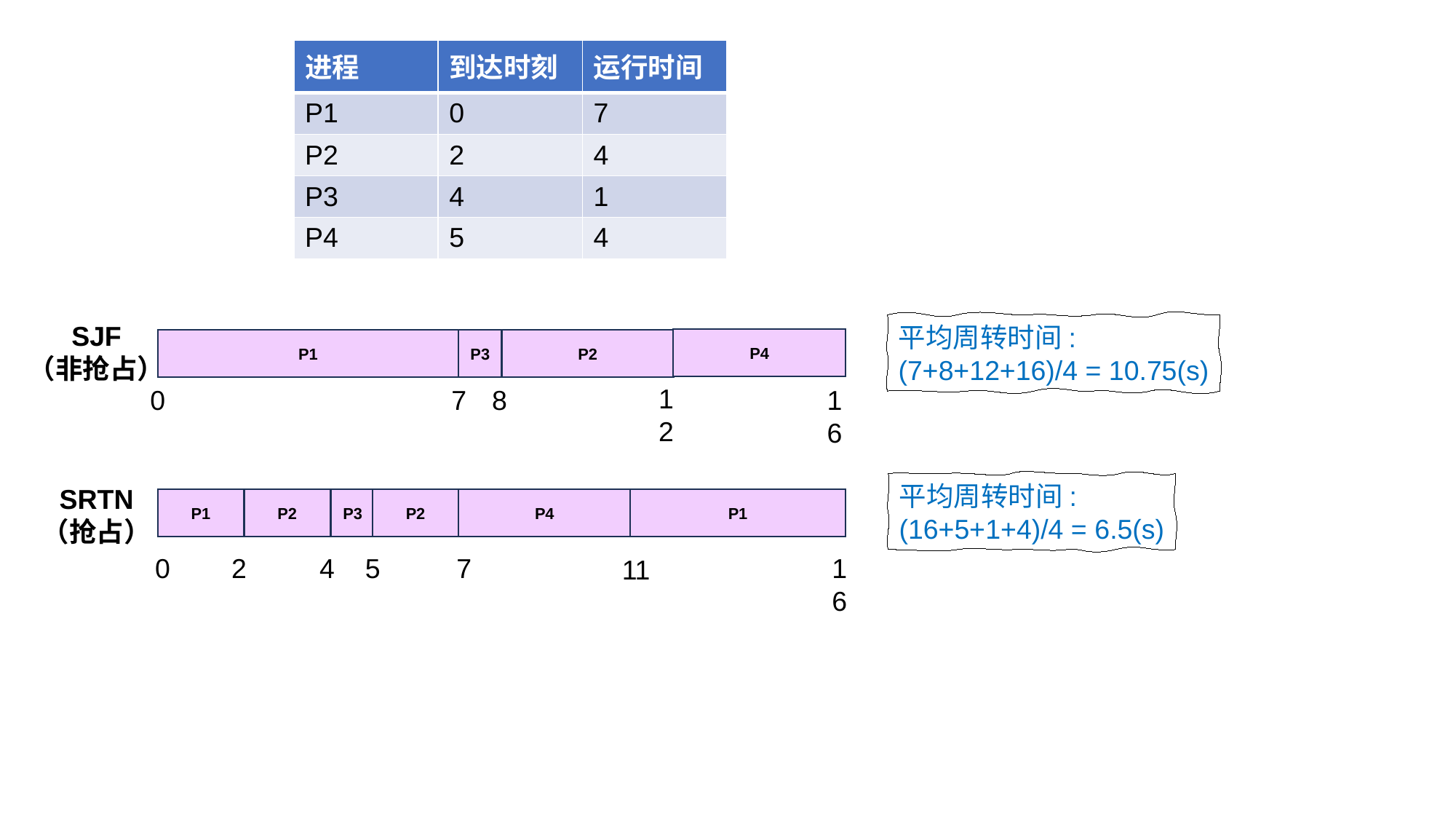

| 进程 | 到达时刻 | 运行时间 |
| --- | --- | --- |
| P1 | 0 | 7 |
| P2 | 2 | 4 |
| P3 | 4 | 1 |
| P4 | 5 | 4 |
SJF
（非抢占）
平均周转时间:
(7+8+12+16)/4 = 10.75(s)
P4
P2
P1
P3
12
0
7
16
8
平均周转时间:
(16+5+1+4)/4 = 6.5(s)
SRTN
（抢占）
P1
P1
P2
P3
P2
P4
0
2
4
5
7
16
11